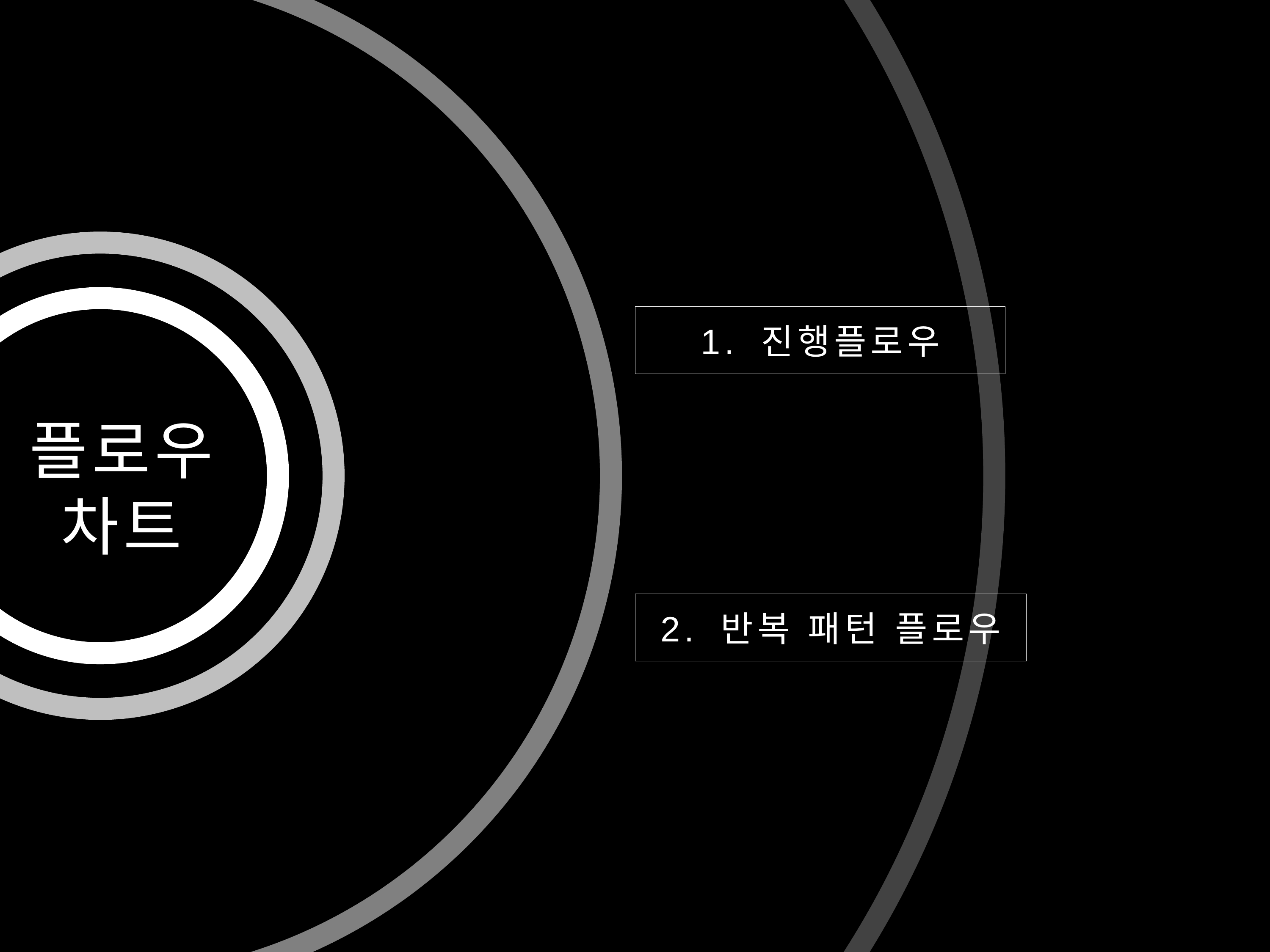

1. 진행플로우
플로우
차트
2. 반복 패턴 플로우